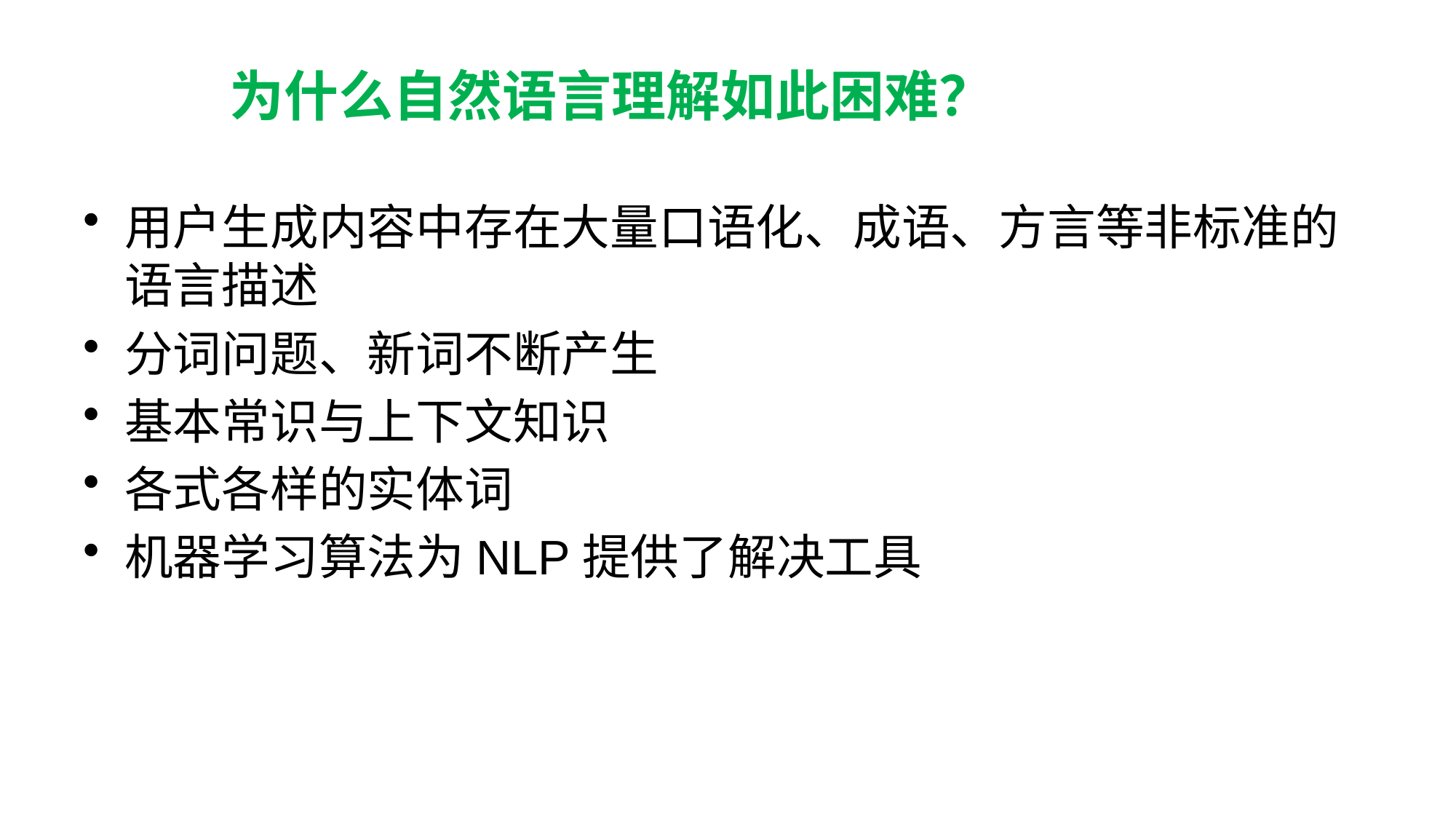

# 为什么自然语言理解如此困难？
用户生成内容中存在大量口语化、成语、方言等非标准的语言描述
分词问题、新词不断产生
基本常识与上下文知识
各式各样的实体词
机器学习算法为NLP提供了解决工具